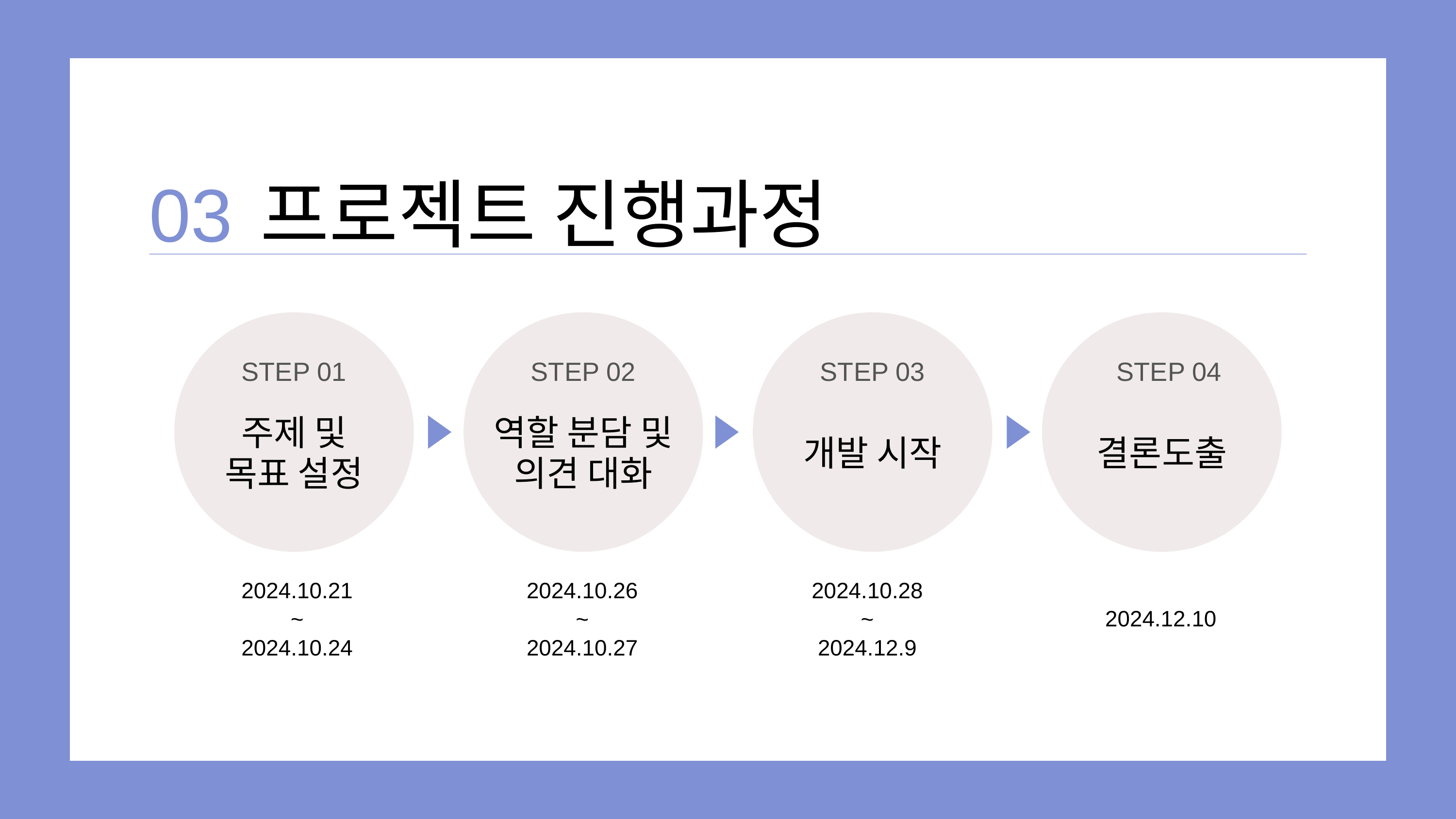

03
프로젝트 진행과정

STEP 01
STEP 02
STEP 03
STEP 04
역할 분담 및
의견 대화
주제 및
목표 설정

개발 시작
결론도출
2024.10.21
~
2024.10.24
2024.10.26
~
2024.10.27
2024.10.28
~
2024.12.9
2024.12.10